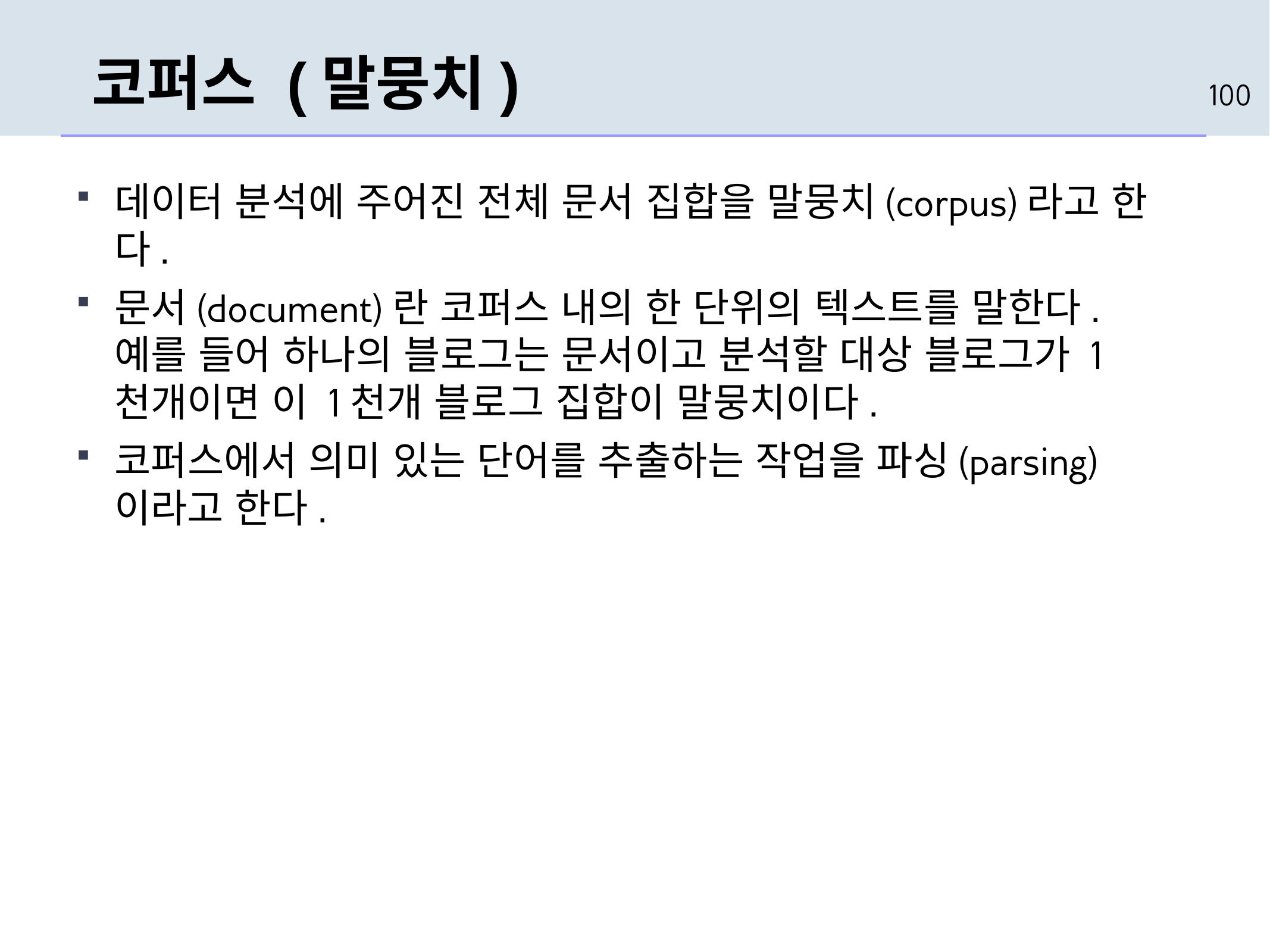

# 코퍼스 (말뭉치)
100
데이터 분석에 주어진 전체 문서 집합을 말뭉치(corpus)라고 한다.
문서(document)란 코퍼스 내의 한 단위의 텍스트를 말한다. 예를 들어 하나의 블로그는 문서이고 분석할 대상 블로그가 1천개이면 이 1천개 블로그 집합이 말뭉치이다.
코퍼스에서 의미 있는 단어를 추출하는 작업을 파싱(parsing)이라고 한다.